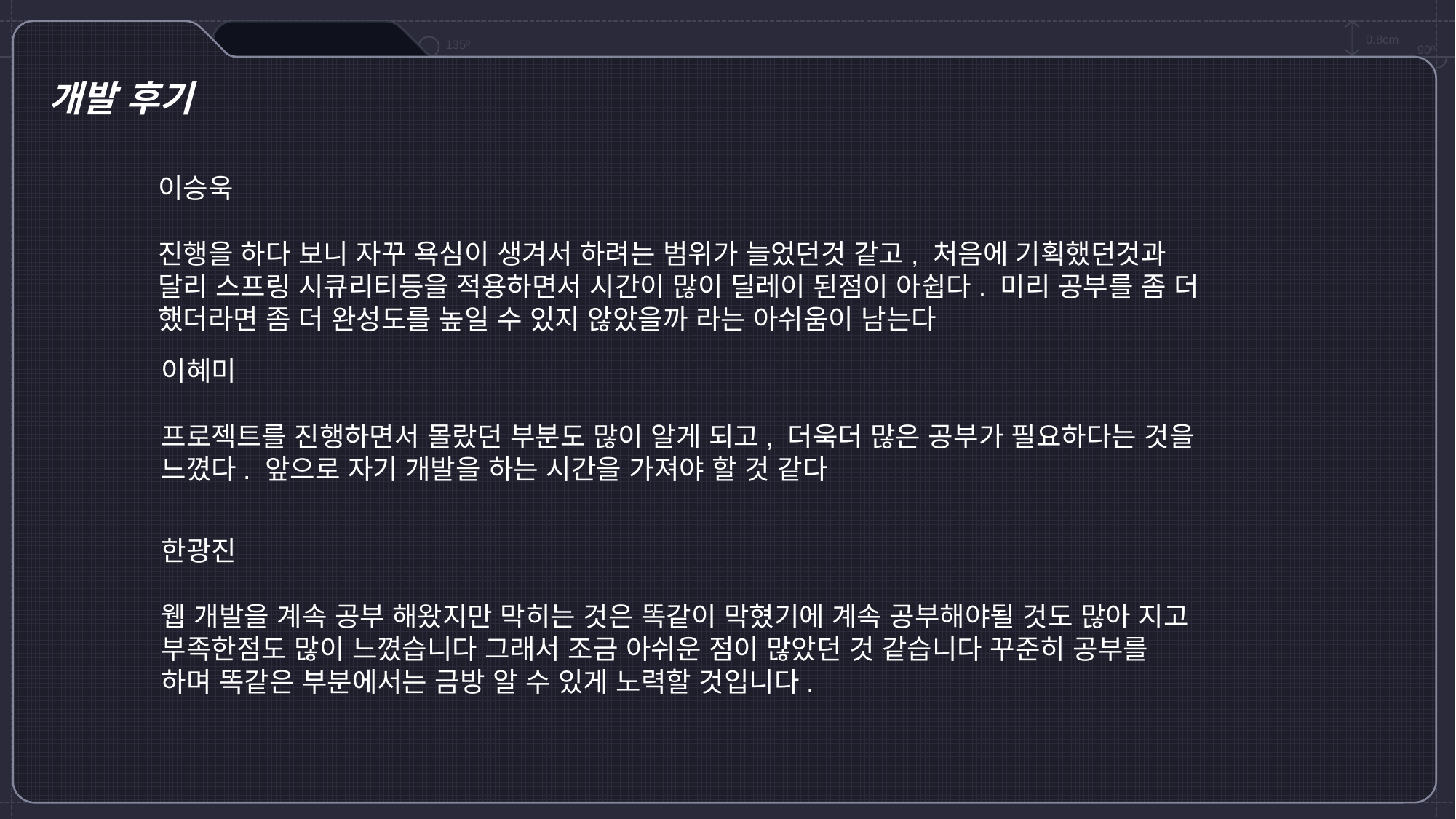

0.8cm
135º

90º

개발 후기
이승욱

진행을 하다 보니 자꾸 욕심이 생겨서 하려는 범위가 늘었던것 같고, 처음에 기획했던것과 달리 스프링 시큐리티등을 적용하면서 시간이 많이 딜레이 된점이 아쉽다. 미리 공부를 좀 더 했더라면 좀 더 완성도를 높일 수 있지 않았을까 라는 아쉬움이 남는다
이혜미

프로젝트를 진행하면서 몰랐던 부분도 많이 알게 되고, 더욱더 많은 공부가 필요하다는 것을 느꼈다. 앞으로 자기 개발을 하는 시간을 가져야 할 것 같다
한광진

웹 개발을 계속 공부 해왔지만 막히는 것은 똑같이 막혔기에 계속 공부해야될 것도 많아 지고 부족한점도 많이 느꼈습니다 그래서 조금 아쉬운 점이 많았던 것 같습니다 꾸준히 공부를 하며 똑같은 부분에서는 금방 알 수 있게 노력할 것입니다.